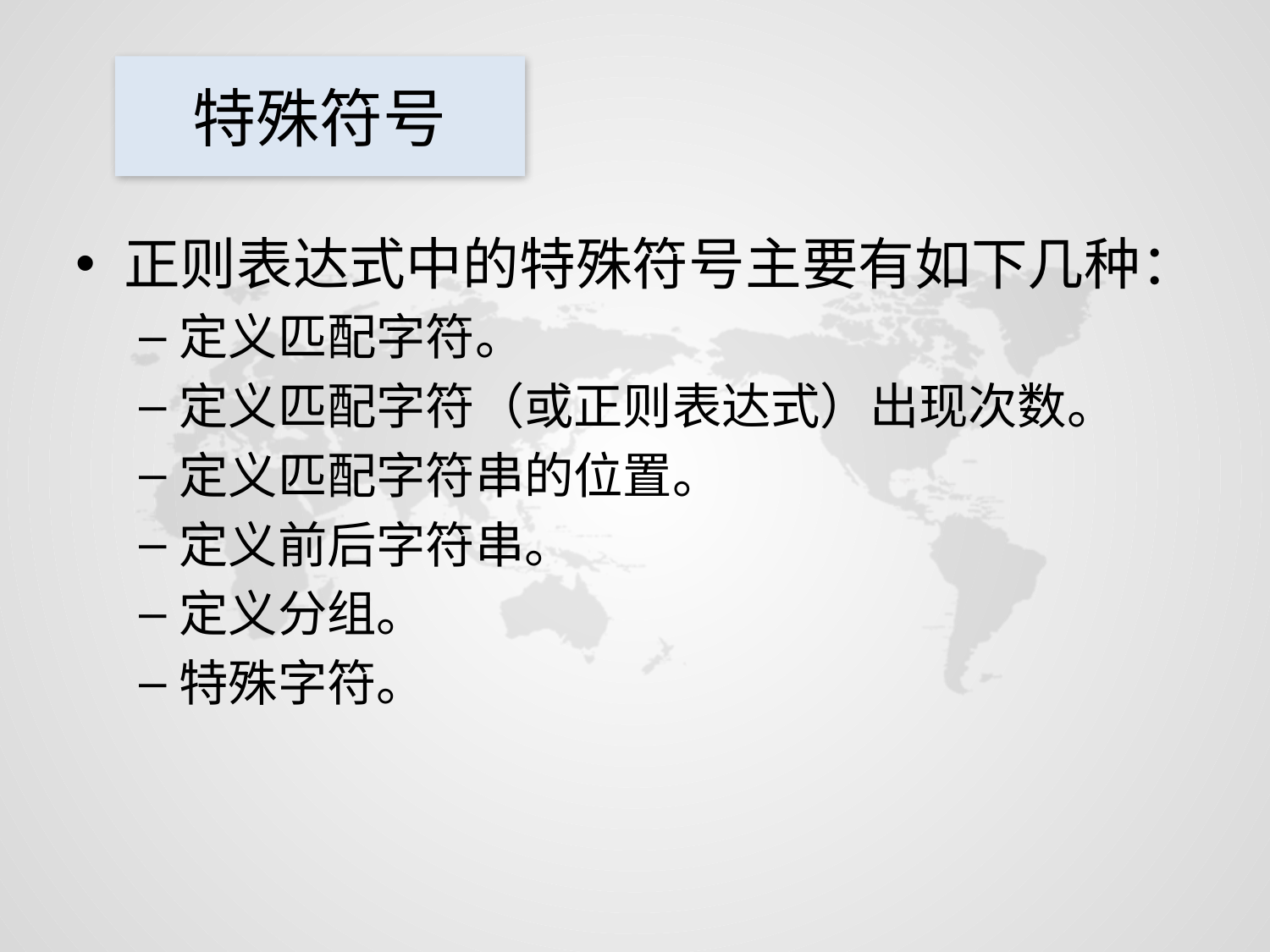

# 特殊符号
正则表达式中的特殊符号主要有如下几种：
定义匹配字符。
定义匹配字符（或正则表达式）出现次数。
定义匹配字符串的位置。
定义前后字符串。
定义分组。
特殊字符。